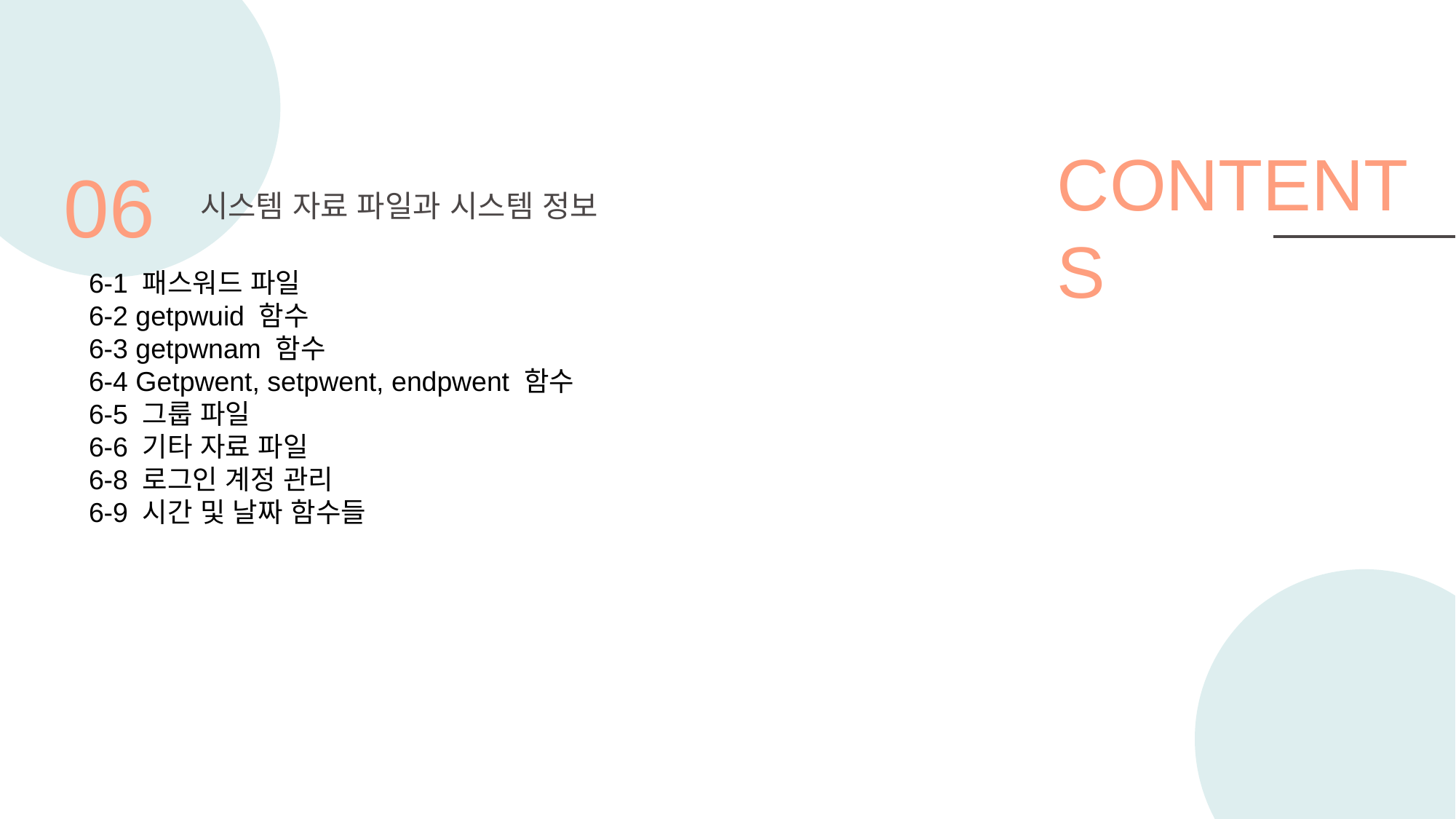

CONTENTS
06
시스템 자료 파일과 시스템 정보
6-1 패스워드 파일
6-2 getpwuid 함수
6-3 getpwnam 함수
6-4 Getpwent, setpwent, endpwent 함수
6-5 그룹 파일
6-6 기타 자료 파일
6-8 로그인 계정 관리
6-9 시간 및 날짜 함수들